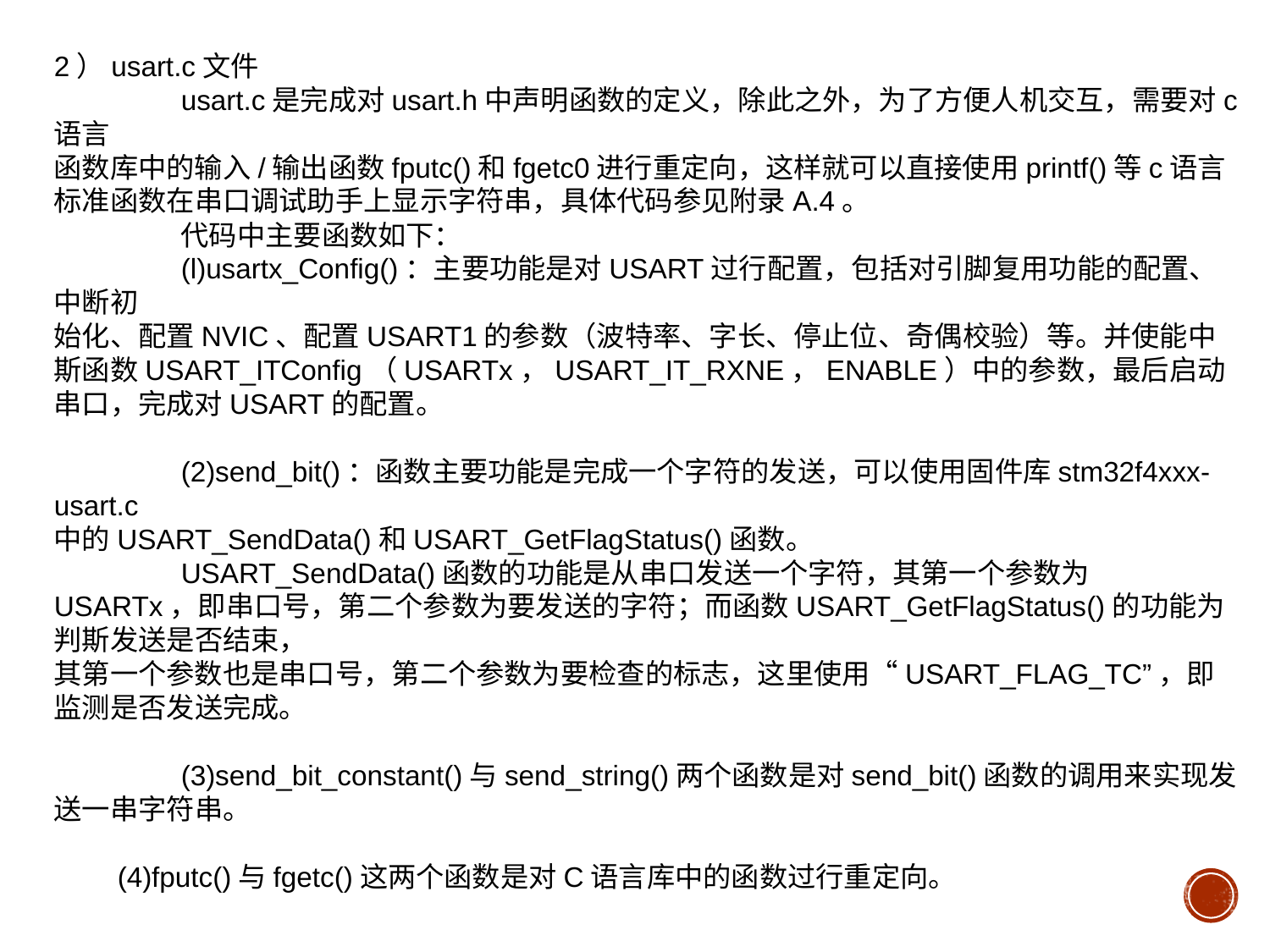

2）usart.c文件
	usart.c是完成对usart.h中声明函数的定义，除此之外，为了方便人机交互，需要对c语言
函数库中的输入/输出函数fputc()和fgetc0进行重定向，这样就可以直接使用printf()等c语言标准函数在串口调试助手上显示字符串，具体代码参见附录A.4。
	代码中主要函数如下：
	(l)usartx_Config()：主要功能是对USART过行配置，包括对引脚复用功能的配置、中断初
始化、配置NVIC、配置USART1的参数（波特率、字长、停止位、奇偶校验）等。并使能中
斯函数USART_ITConfig（USARTx，USART_IT_RXNE，ENABLE）中的参数，最后启动串口，完成对USART的配置。

	(2)send_bit()：函数主要功能是完成一个字符的发送，可以使用固件库stm32f4xxx-usart.c
中的USART_SendData()和USART_GetFlagStatus()函数。
	USART_SendData()函数的功能是从串口发送一个字符，其第一个参数为USARTx，即串口号，第二个参数为要发送的字符；而函数USART_GetFlagStatus()的功能为判斯发送是否结束，
其第一个参数也是串口号，第二个参数为要检查的标志，这里使用“USART_FLAG_TC”，即
监测是否发送完成。

	(3)send_bit_constant()与send_string()两个函数是对send_bit()函数的调用来实现发送一串字符串。

(4)fputc()与fgetc()这两个函数是对C语言库中的函数过行重定向。